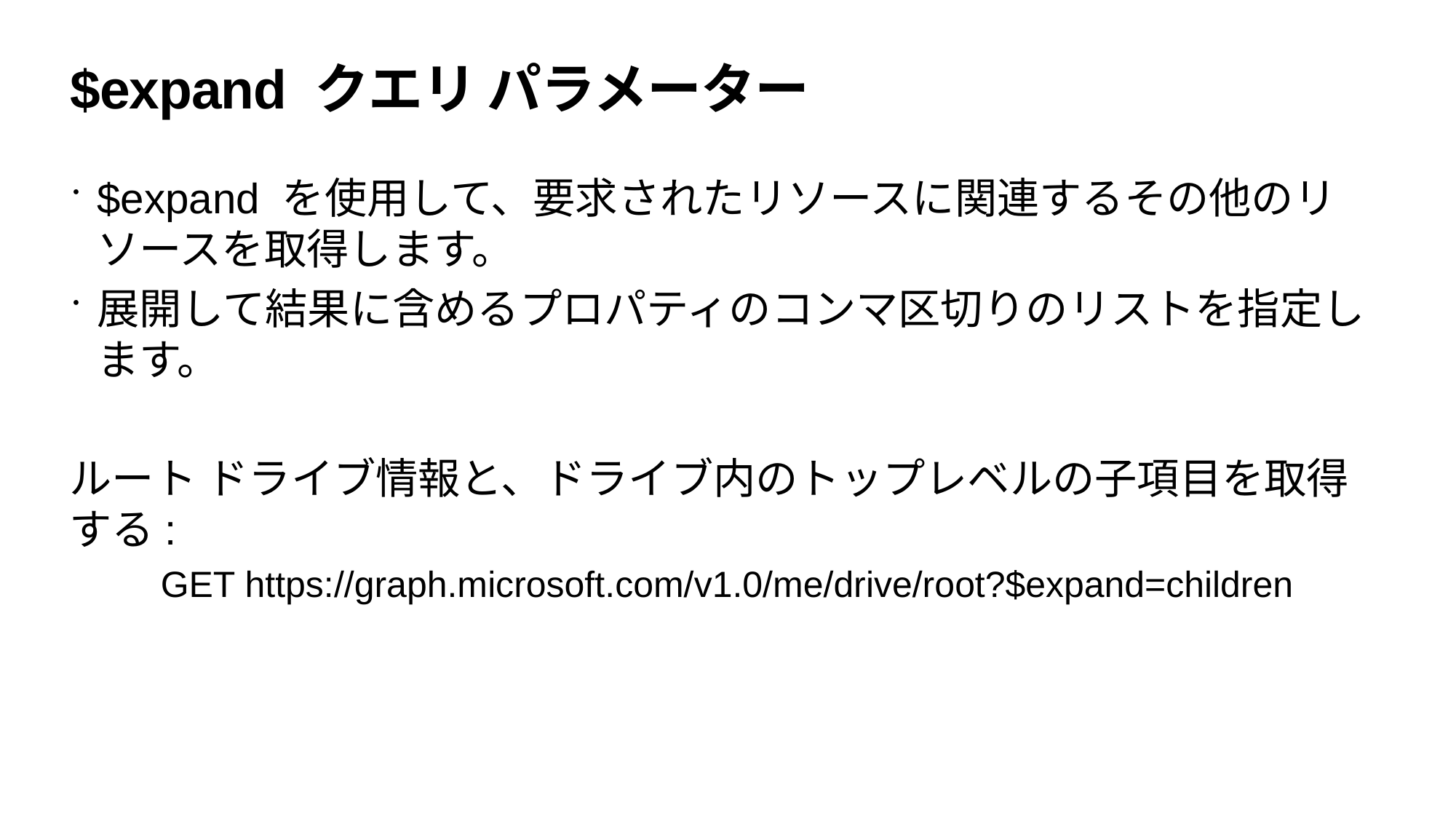

# $expand クエリ パラメーター
$expand を使用して、要求されたリソースに関連するその他のリソースを取得します。
展開して結果に含めるプロパティのコンマ区切りのリストを指定します。

ルート ドライブ情報と、ドライブ内のトップレベルの子項目を取得する:
GET https://graph.microsoft.com/v1.0/me/drive/root?$expand=children